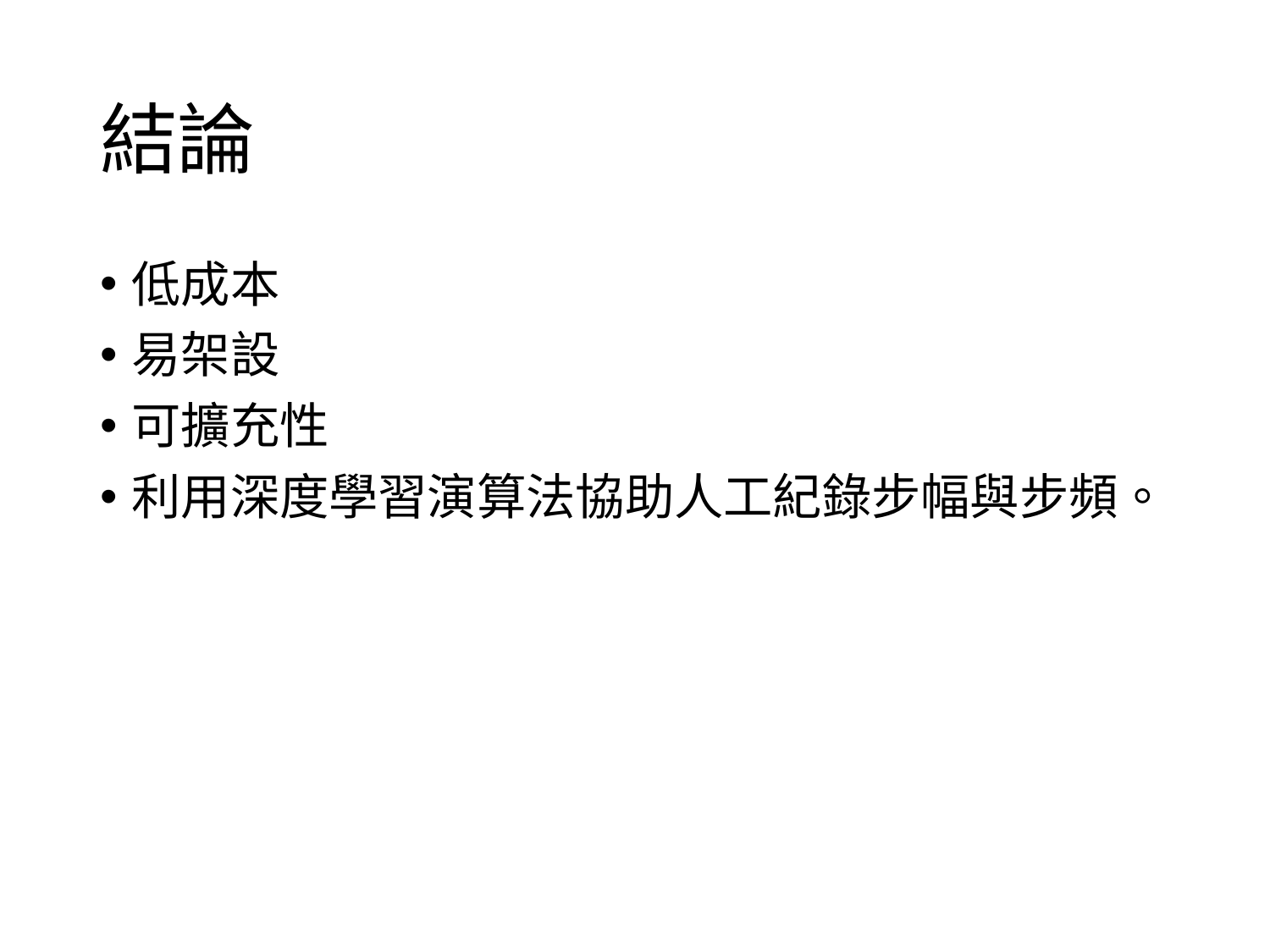

# 結論
低成本
易架設
可擴充性
利用深度學習演算法協助人工紀錄步幅與步頻。